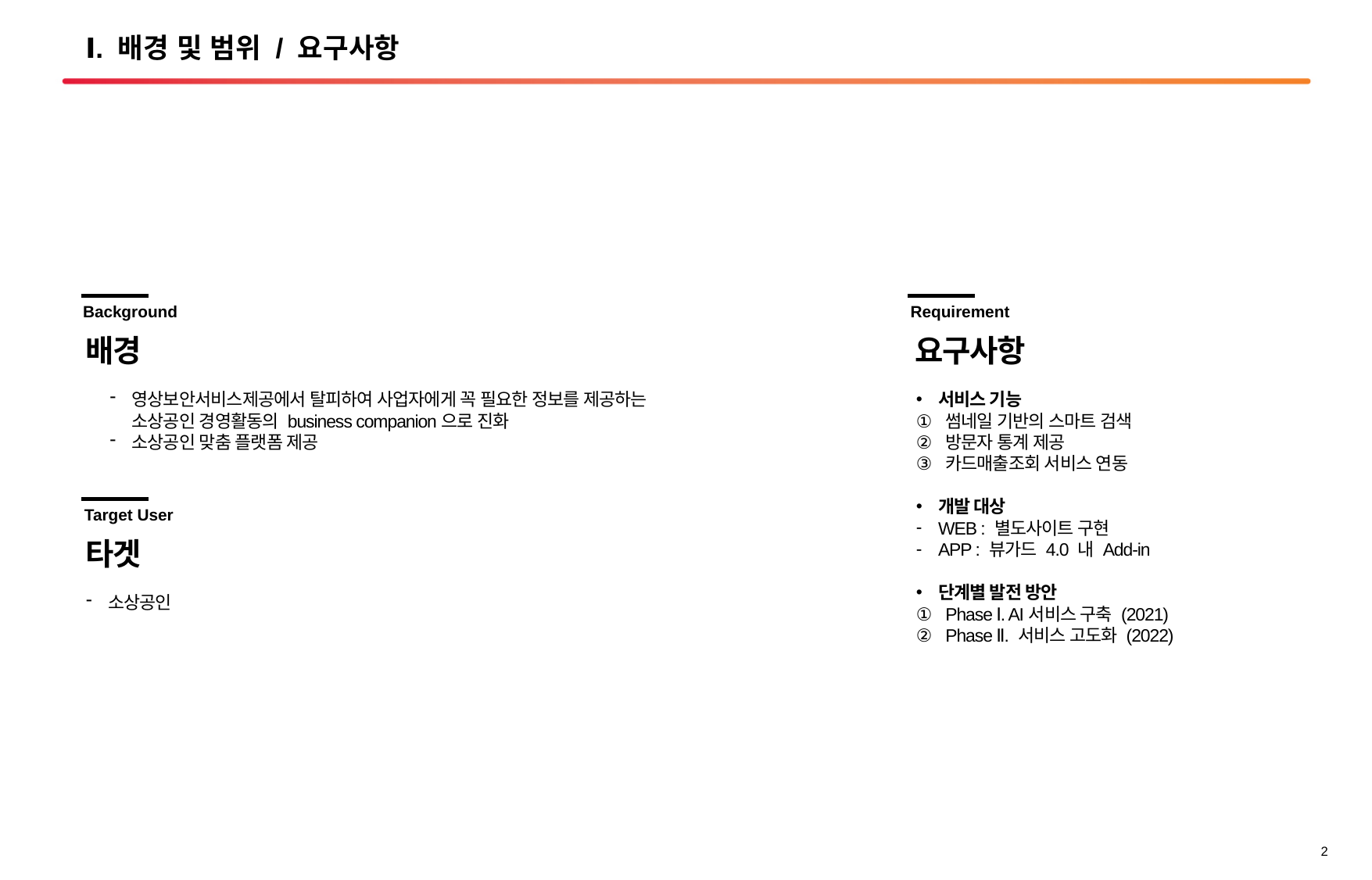

# Ⅰ. 배경 및 범위 / 요구사항
Background
Requirement
배경
요구사항
영상보안서비스제공에서 탈피하여 사업자에게 꼭 필요한 정보를 제공하는
소상공인 경영활동의 business companion으로 진화
소상공인 맞춤 플랫폼 제공
서비스 기능
썸네일 기반의 스마트 검색
방문자 통계 제공
카드매출조회 서비스 연동

개발 대상
WEB : 별도사이트 구현
APP : 뷰가드 4.0 내 Add-in

단계별 발전 방안
Phase Ⅰ. AI서비스 구축 (2021)
Phase Ⅱ. 서비스 고도화 (2022)
Target User
타겟
소상공인